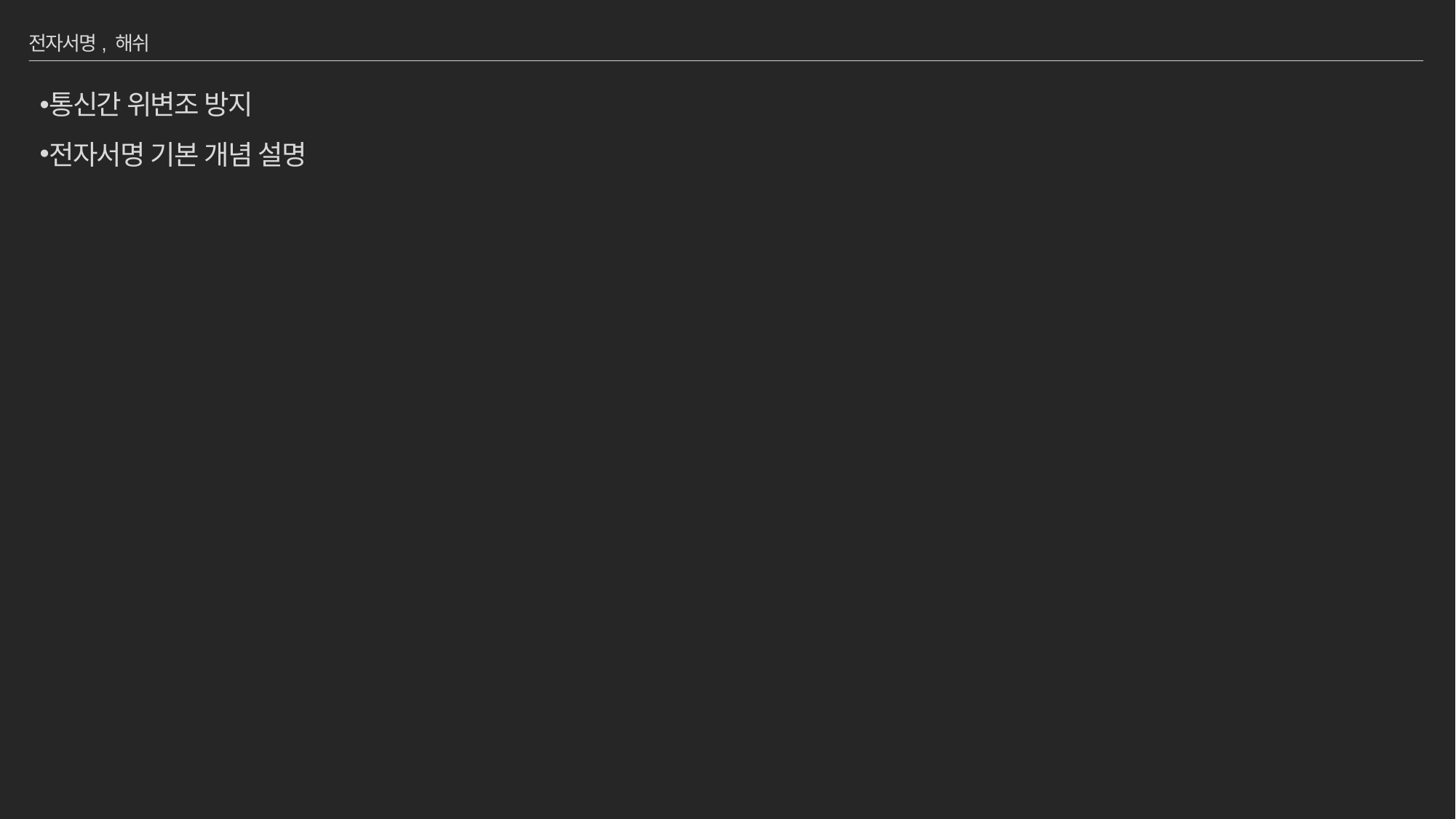

# 전자서명, 해쉬
통신간 위변조 방지
전자서명 기본 개념 설명